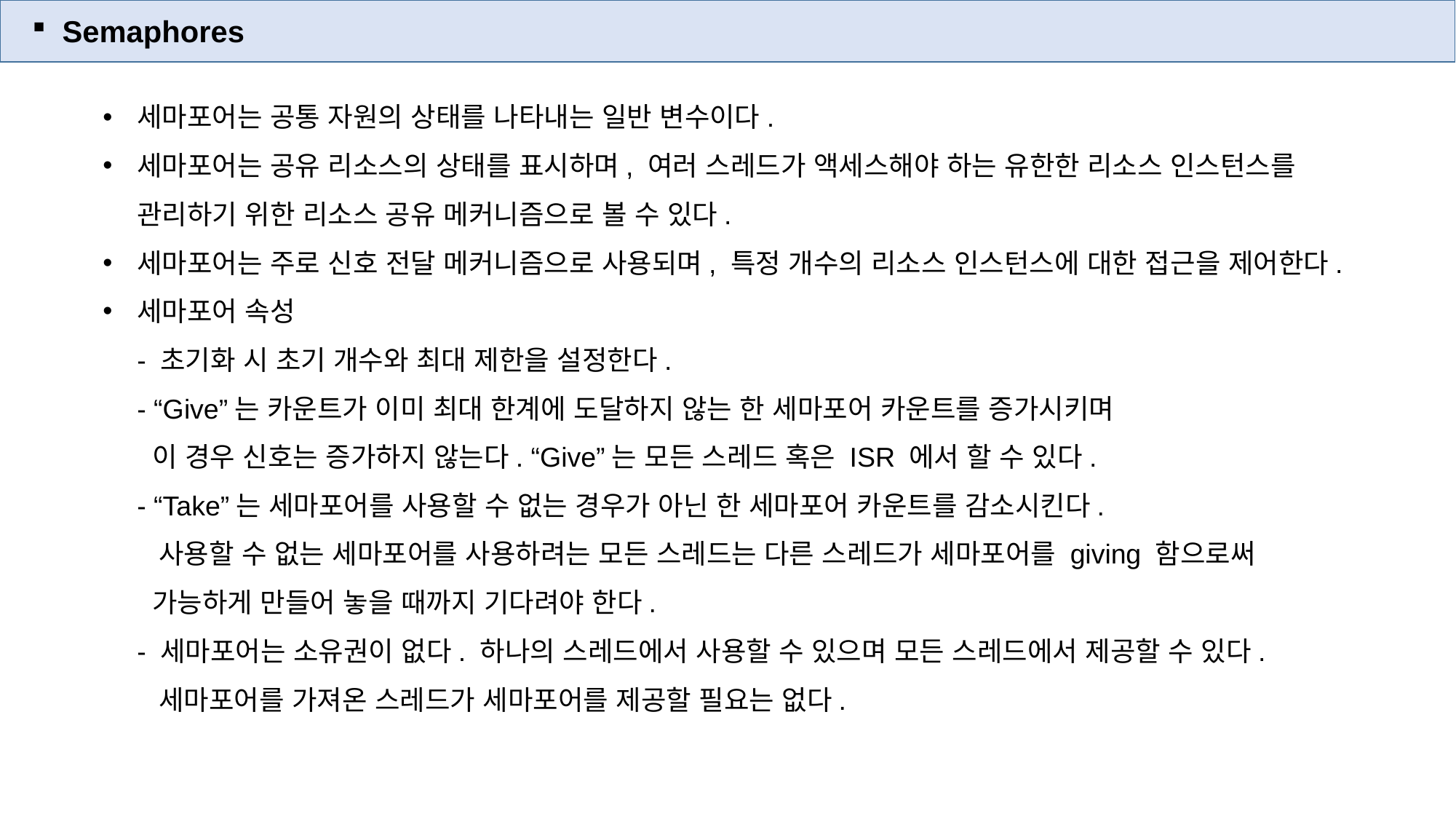

Semaphores

세마포어는 공통 자원의 상태를 나타내는 일반 변수이다.
세마포어는 공유 리소스의 상태를 표시하며, 여러 스레드가 액세스해야 하는 유한한 리소스 인스턴스를
관리하기 위한 리소스 공유 메커니즘으로 볼 수 있다.
세마포어는 주로 신호 전달 메커니즘으로 사용되며, 특정 개수의 리소스 인스턴스에 대한 접근을 제어한다.
세마포어 속성
- 초기화 시 초기 개수와 최대 제한을 설정한다.
- “Give”는 카운트가 이미 최대 한계에 도달하지 않는 한 세마포어 카운트를 증가시키며
  이 경우 신호는 증가하지 않는다. “Give”는 모든 스레드 혹은 ISR 에서 할 수 있다.
- “Take”는 세마포어를 사용할 수 없는 경우가 아닌 한 세마포어 카운트를 감소시킨다.
  사용할 수 없는 세마포어를 사용하려는 모든 스레드는 다른 스레드가 세마포어를 giving 함으로써
  가능하게 만들어 놓을 때까지 기다려야 한다.
- 세마포어는 소유권이 없다. 하나의 스레드에서 사용할 수 있으며 모든 스레드에서 제공할 수 있다.
  세마포어를 가져온 스레드가 세마포어를 제공할 필요는 없다.